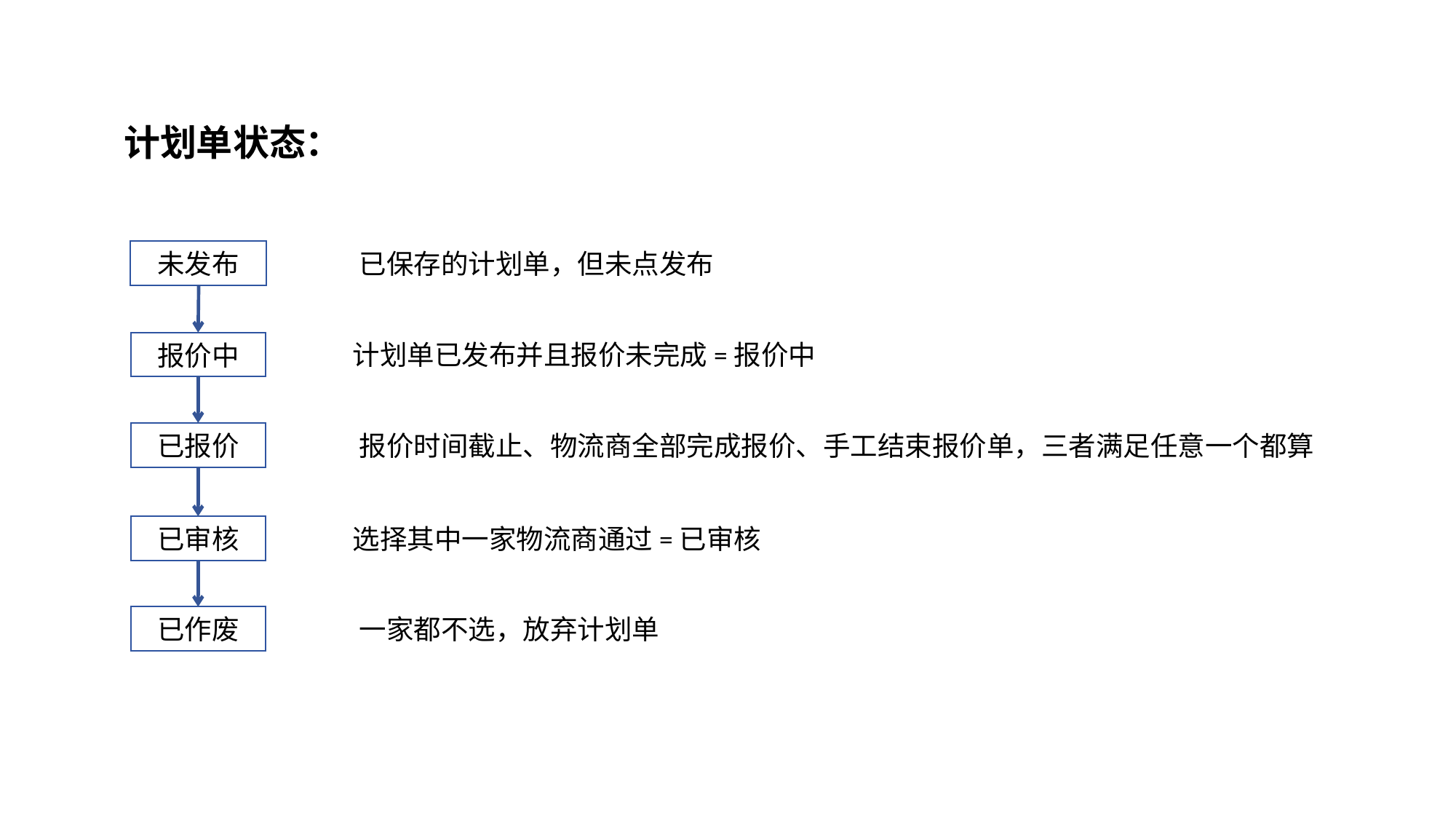

计划单状态：
未发布
已保存的计划单，但未点发布
报价中
计划单已发布并且报价未完成=报价中
已报价
报价时间截止、物流商全部完成报价、手工结束报价单，三者满足任意一个都算
已审核
选择其中一家物流商通过=已审核
已作废
一家都不选，放弃计划单